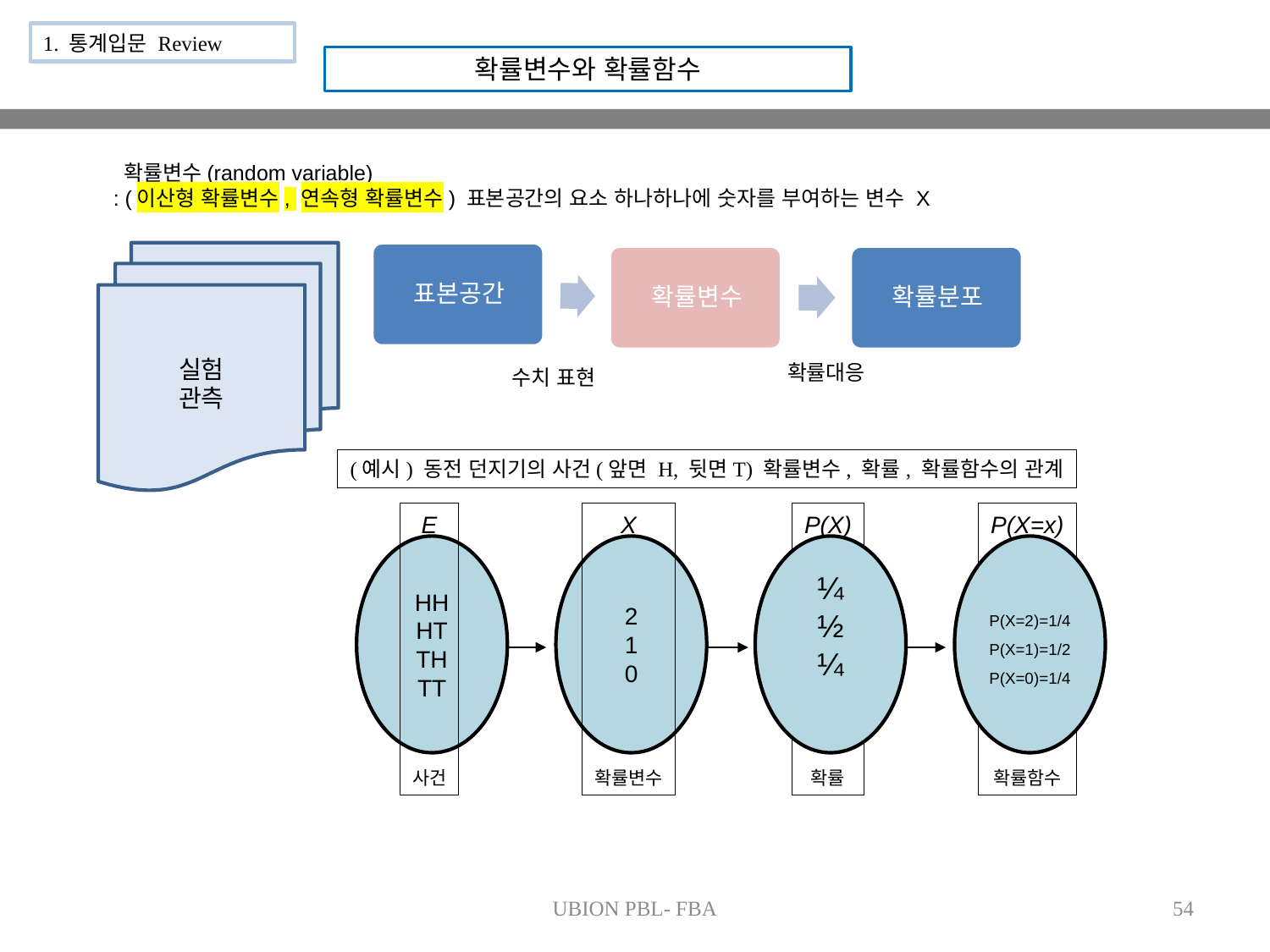

1. 통계입문 Review
확률변수와 확률함수

 확률변수(random variable)
: (이산형 확률변수, 연속형 확률변수) 표본공간의 요소 하나하나에 숫자를 부여하는 변수 X
실험
관측
표본공간

확률변수

확률분포
확률대응
수치 표현
(예시) 동전 던지기의 사건(앞면 H, 뒷면T) 확률변수, 확률, 확률함수의 관계
E

사건
HH
HT
TH
TT
X

확률변수
P(X)

확률
P(X=x)

확률함수
2
1
0
¼
½
¼

P(X=2)=1/4
P(X=1)=1/2
P(X=0)=1/4
UBION PBL- FBA
54